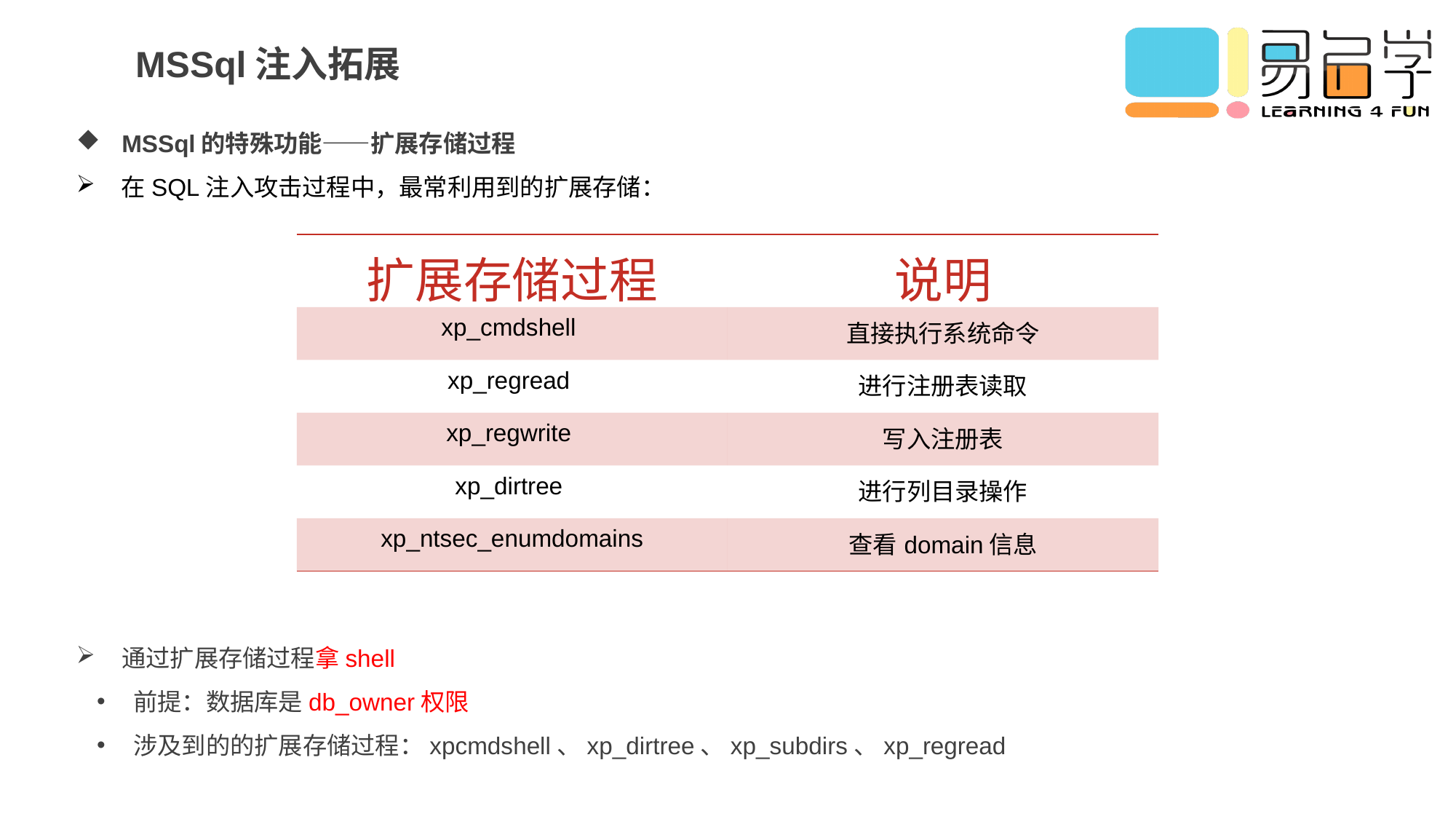

MSSql注入拓展
MSSql的特殊功能——扩展存储过程
在SQL注入攻击过程中，最常利用到的扩展存储：
| 扩展存储过程 | 说明 |
| --- | --- |
| xp\_cmdshell | 直接执行系统命令 |
| xp\_regread | 进行注册表读取 |
| xp\_regwrite | 写入注册表 |
| xp\_dirtree | 进行列目录操作 |
| xp\_ntsec\_enumdomains | 查看domain信息 |

通过扩展存储过程拿shell
前提：数据库是db_owner权限
涉及到的的扩展存储过程：xpcmdshell、xp_dirtree、xp_subdirs、xp_regread